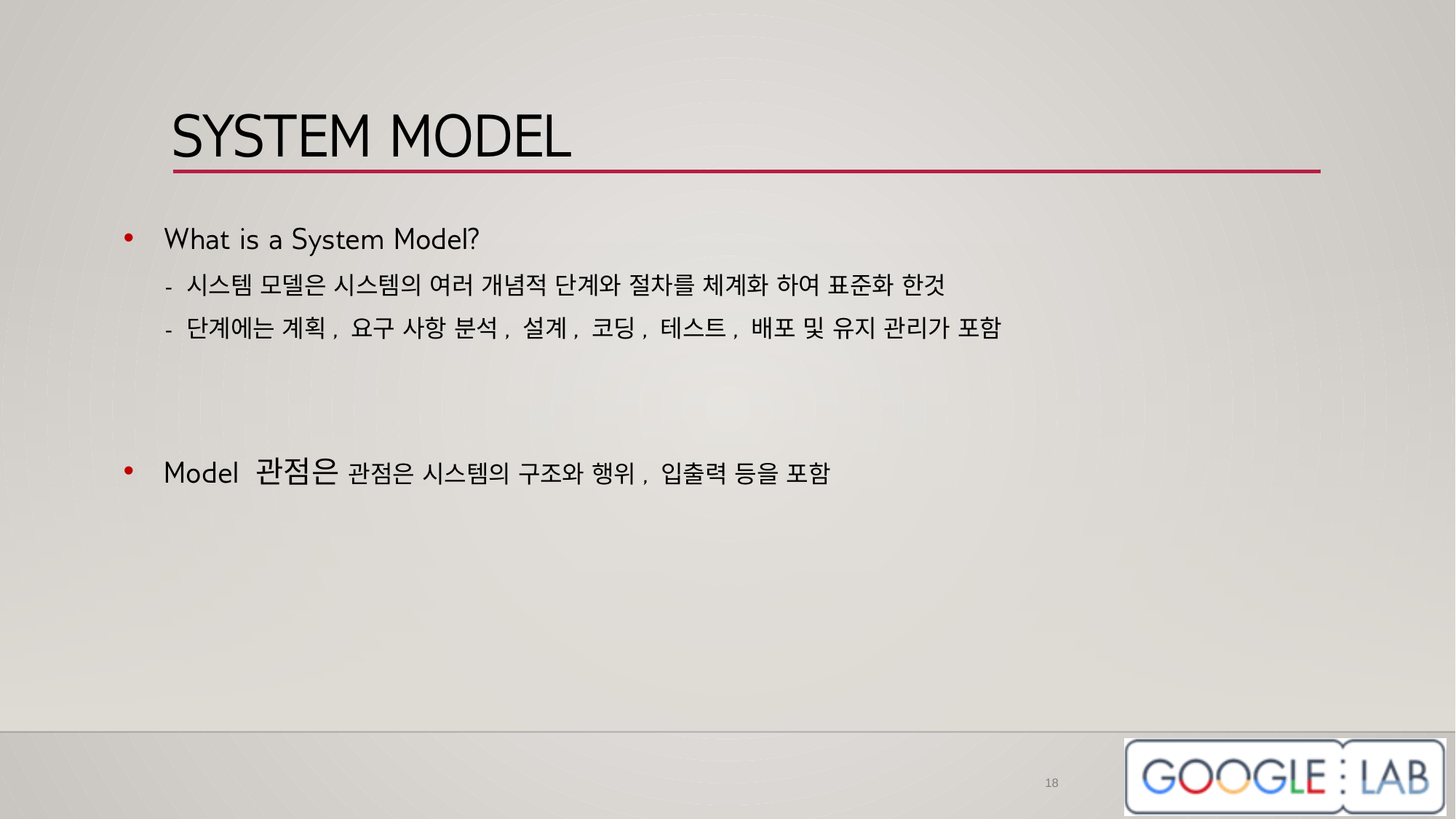

# SYSTEM MODEL
What is a System Model?
- 시스템 모델은 시스템의 여러 개념적 단계와 절차를 체계화 하여 표준화 한것
- 단계에는 계획, 요구 사항 분석, 설계, 코딩, 테스트, 배포 및 유지 관리가 포함

Model 관점은 관점은 시스템의 구조와 행위, 입출력 등을 포함
18